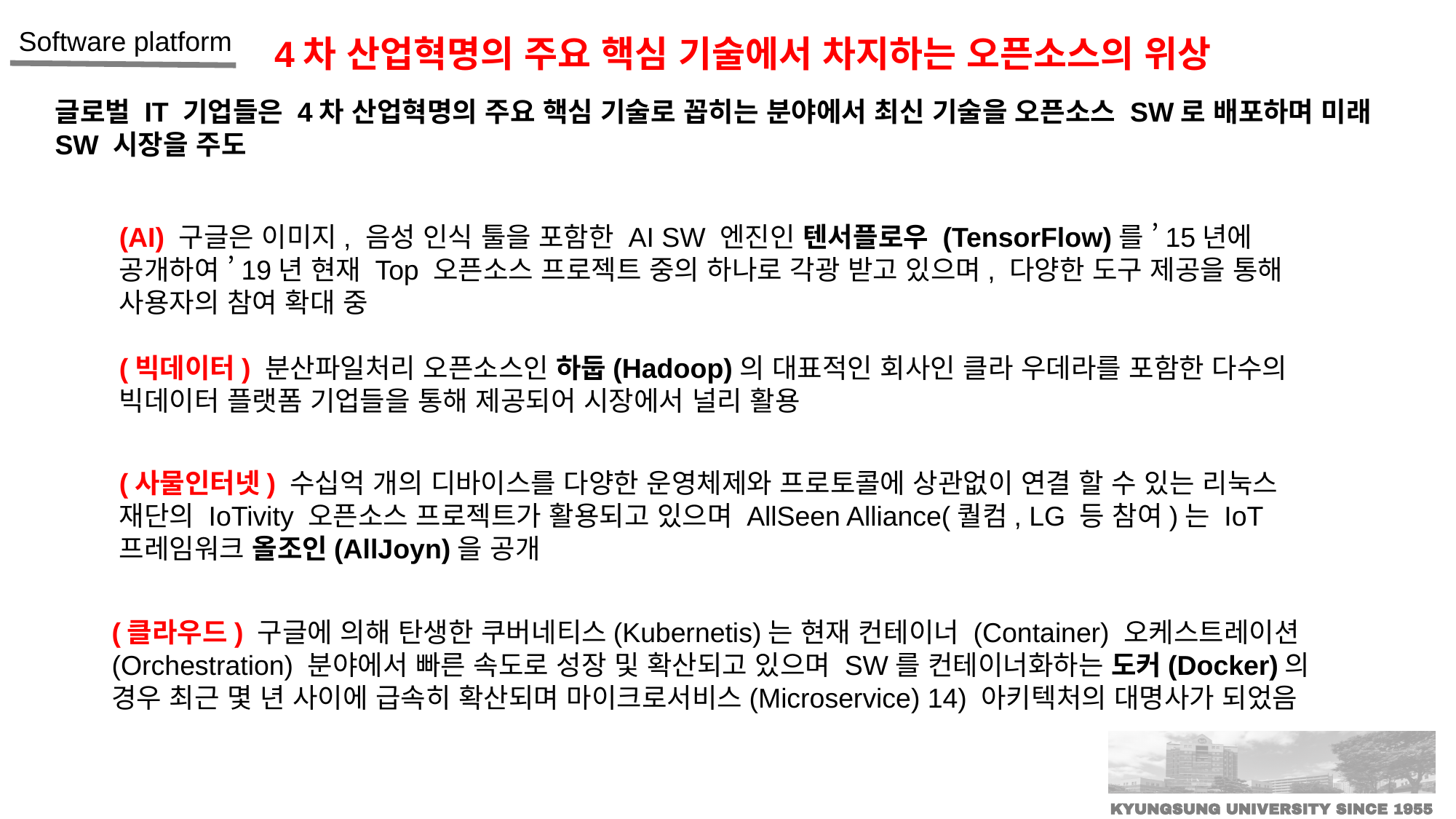

4차 산업혁명의 주요 핵심 기술에서 차지하는 오픈소스의 위상
글로벌 IT 기업들은 4차 산업혁명의 주요 핵심 기술로 꼽히는 분야에서 최신 기술을 오픈소스 SW로 배포하며 미래 SW 시장을 주도
(AI) 구글은 이미지, 음성 인식 툴을 포함한 AI SW 엔진인 텐서플로우 (TensorFlow)를 ’15년에 공개하여 ’19년 현재 Top 오픈소스 프로젝트 중의 하나로 각광 받고 있으며, 다양한 도구 제공을 통해 사용자의 참여 확대 중
(빅데이터) 분산파일처리 오픈소스인 하둡(Hadoop)의 대표적인 회사인 클라 우데라를 포함한 다수의 빅데이터 플랫폼 기업들을 통해 제공되어 시장에서 널리 활용
(사물인터넷) 수십억 개의 디바이스를 다양한 운영체제와 프로토콜에 상관없이 연결 할 수 있는 리눅스 재단의 IoTivity 오픈소스 프로젝트가 활용되고 있으며 AllSeen Alliance(퀄컴, LG 등 참여)는 IoT 프레임워크 올조인(AllJoyn)을 공개
(클라우드) 구글에 의해 탄생한 쿠버네티스(Kubernetis)는 현재 컨테이너 (Container) 오케스트레이션(Orchestration) 분야에서 빠른 속도로 성장 및 확산되고 있으며 SW를 컨테이너화하는 도커(Docker)의 경우 최근 몇 년 사이에 급속히 확산되며 마이크로서비스(Microservice) 14) 아키텍처의 대명사가 되었음